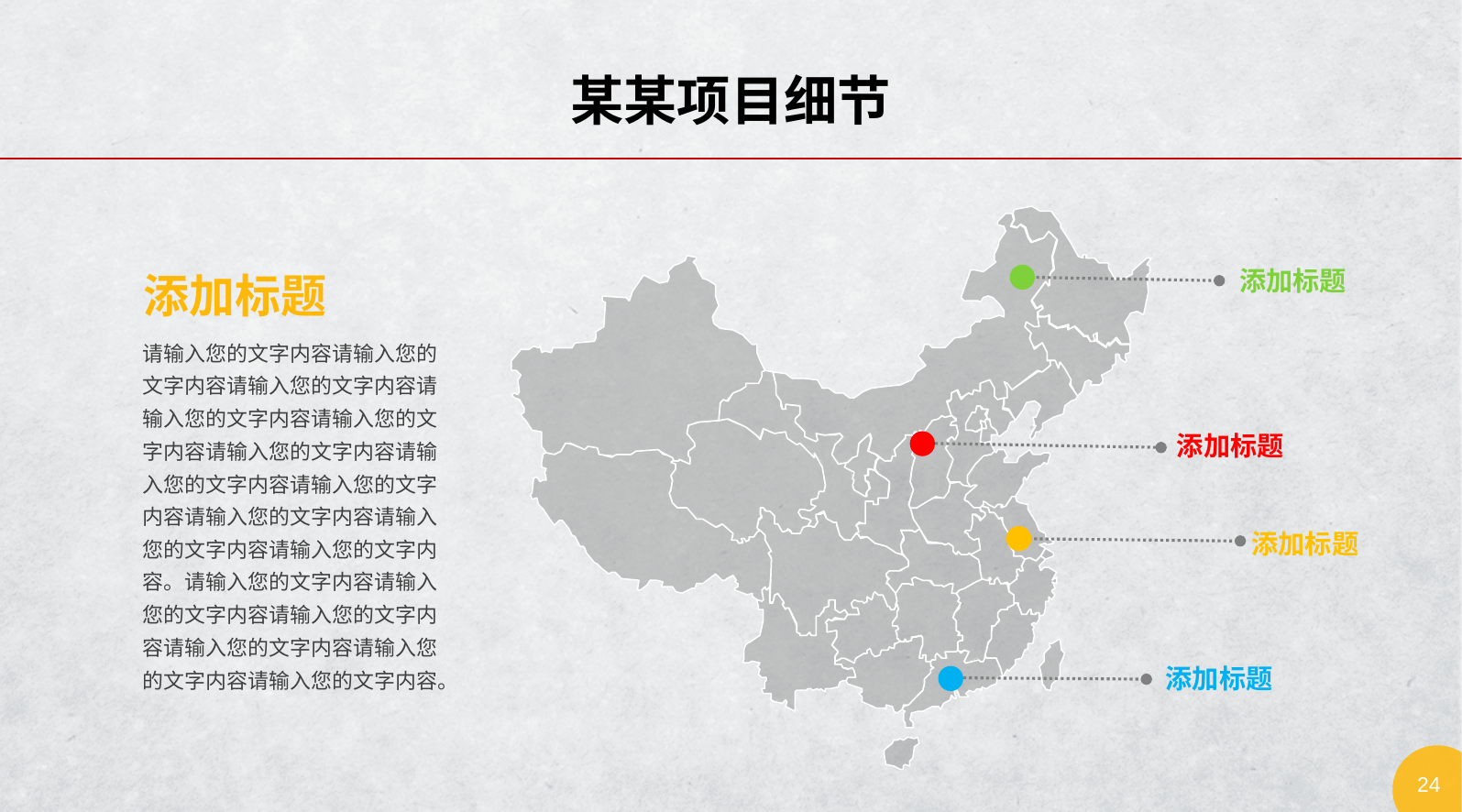

某某项目细节

添加标题
添加标题

请输入您的文字内容请输入您的文字内容请输入您的文字内容请输入您的文字内容请输入您的文字内容请输入您的文字内容请输入您的文字内容请输入您的文字内容请输入您的文字内容请输入您的文字内容请输入您的文字内容。请输入您的文字内容请输入您的文字内容请输入您的文字内容请输入您的文字内容请输入您的文字内容请输入您的文字内容。

添加标题

添加标题

添加标题